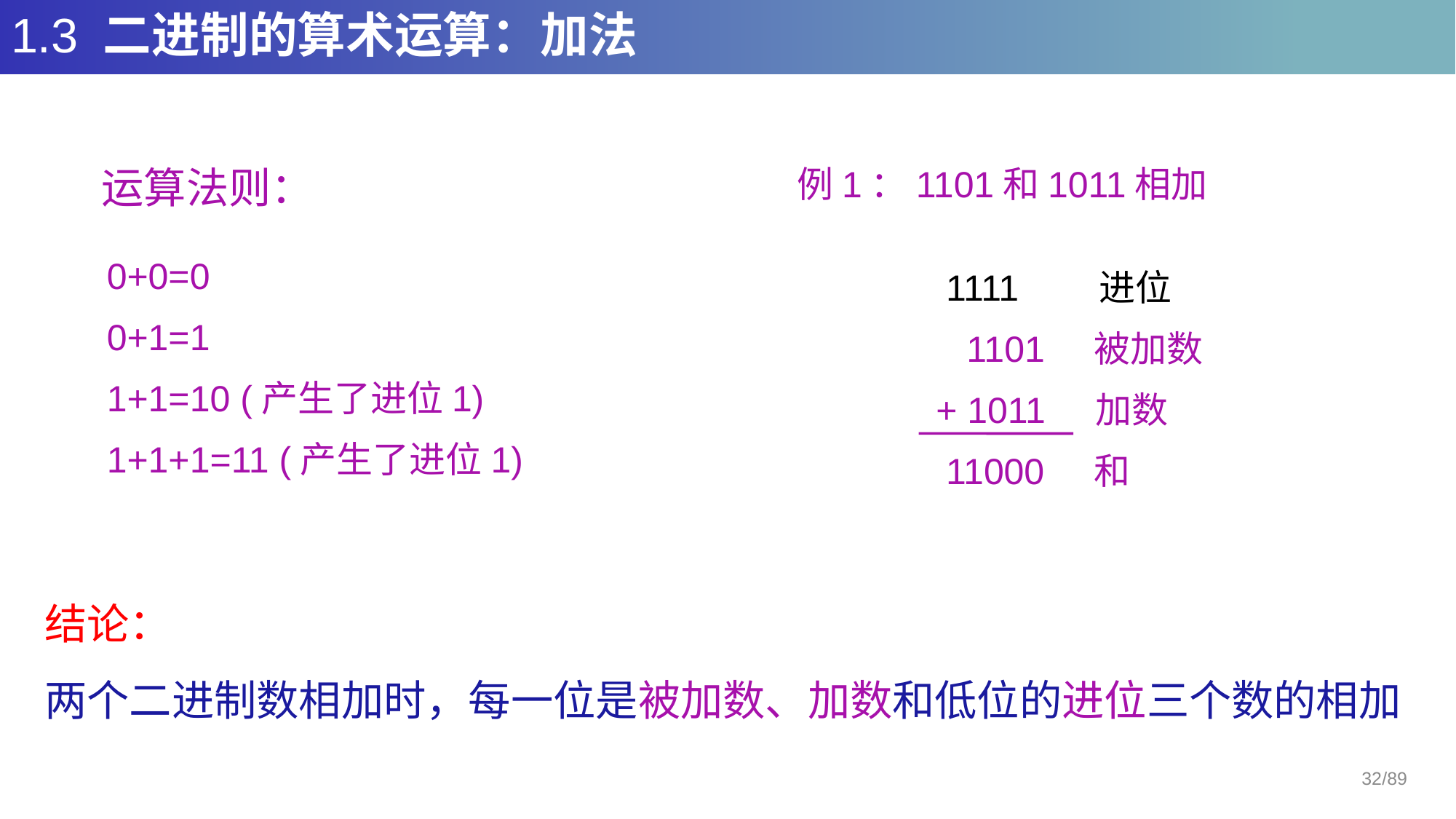

# 1.3 二进制的算术运算：加法
运算法则：
例1：1101和1011相加
0+0=0
0+1=1
1+1=10 (产生了进位1)
1+1+1=11 (产生了进位1)
 1111       进位
   1101    被加数
+ 1011    加数
 11000    和

结论：
两个二进制数相加时，每一位是被加数、加数和低位的进位三个数的相加
32/89